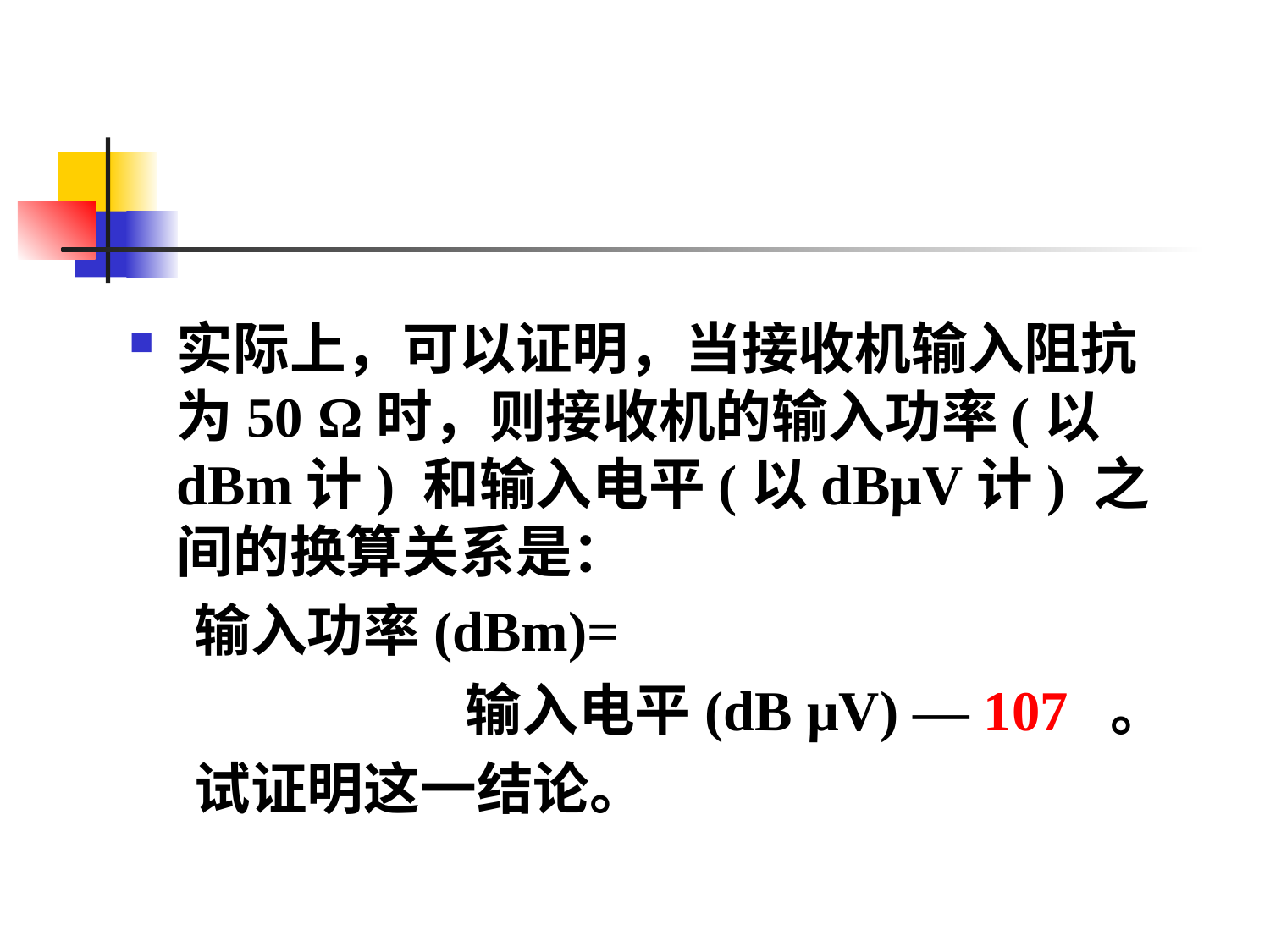

实际上，可以证明，当接收机输入阻抗为50 Ω时，则接收机的输入功率(以dBm计) 和输入电平(以dBμV计) 之间的换算关系是：
    输入功率(dBm)=
                         输入电平(dB μV) — 107  。
    试证明这一结论。